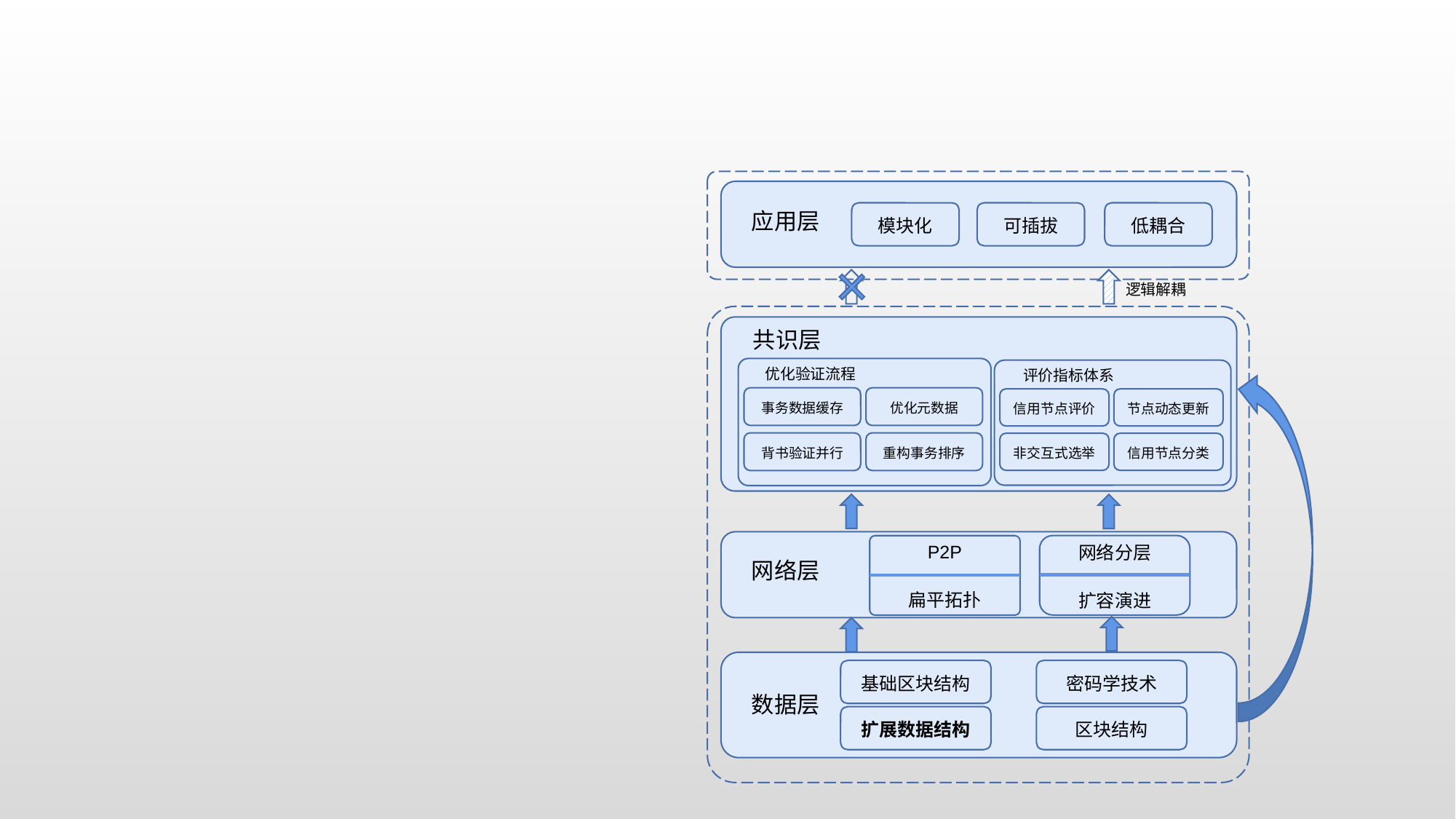

应用层
模块化
可插拔
低耦合

逻辑解耦

共识层

优化验证流程
事务数据缓存
优化元数据
背书验证并行
重构事务排序

     评价指标体系
信用节点评价
节点动态更新
非交互式选举
信用节点分类

网络分层

扩容演进

P2P

扁平拓扑

网络层

基础区块结构
密码学技术
数据层
扩展数据结构
区块结构